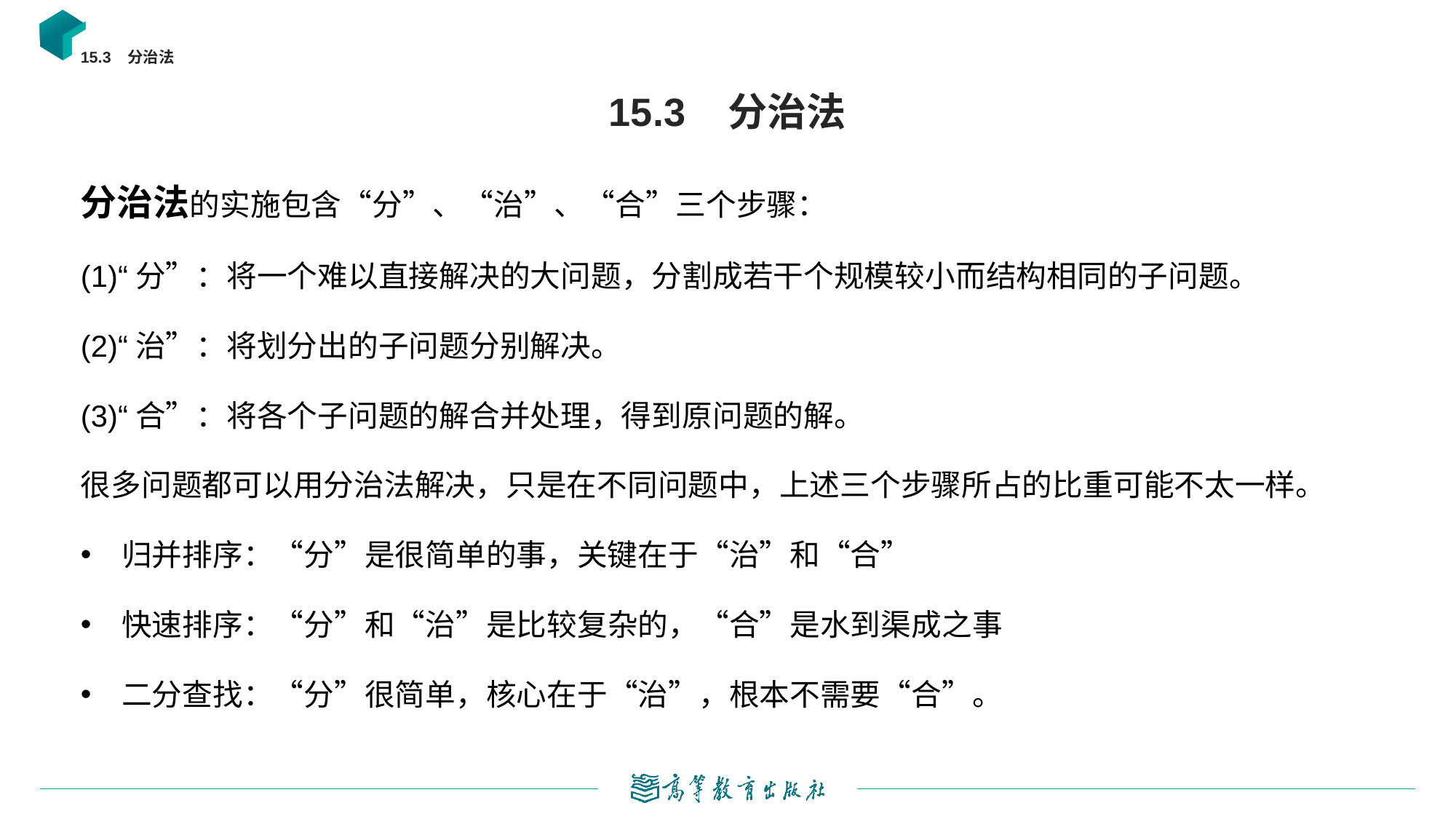

15.3   分治法
# 15.3   分治法
分治法的实施包含“分”、“治”、“合”三个步骤：
(1)“分”：将一个难以直接解决的大问题，分割成若干个规模较小而结构相同的子问题。
(2)“治”：将划分出的子问题分别解决。
(3)“合”：将各个子问题的解合并处理，得到原问题的解。
很多问题都可以用分治法解决，只是在不同问题中，上述三个步骤所占的比重可能不太一样。
归并排序：“分”是很简单的事，关键在于“治”和“合”
快速排序：“分”和“治”是比较复杂的，“合”是水到渠成之事
二分查找：“分”很简单，核心在于“治”，根本不需要“合”。